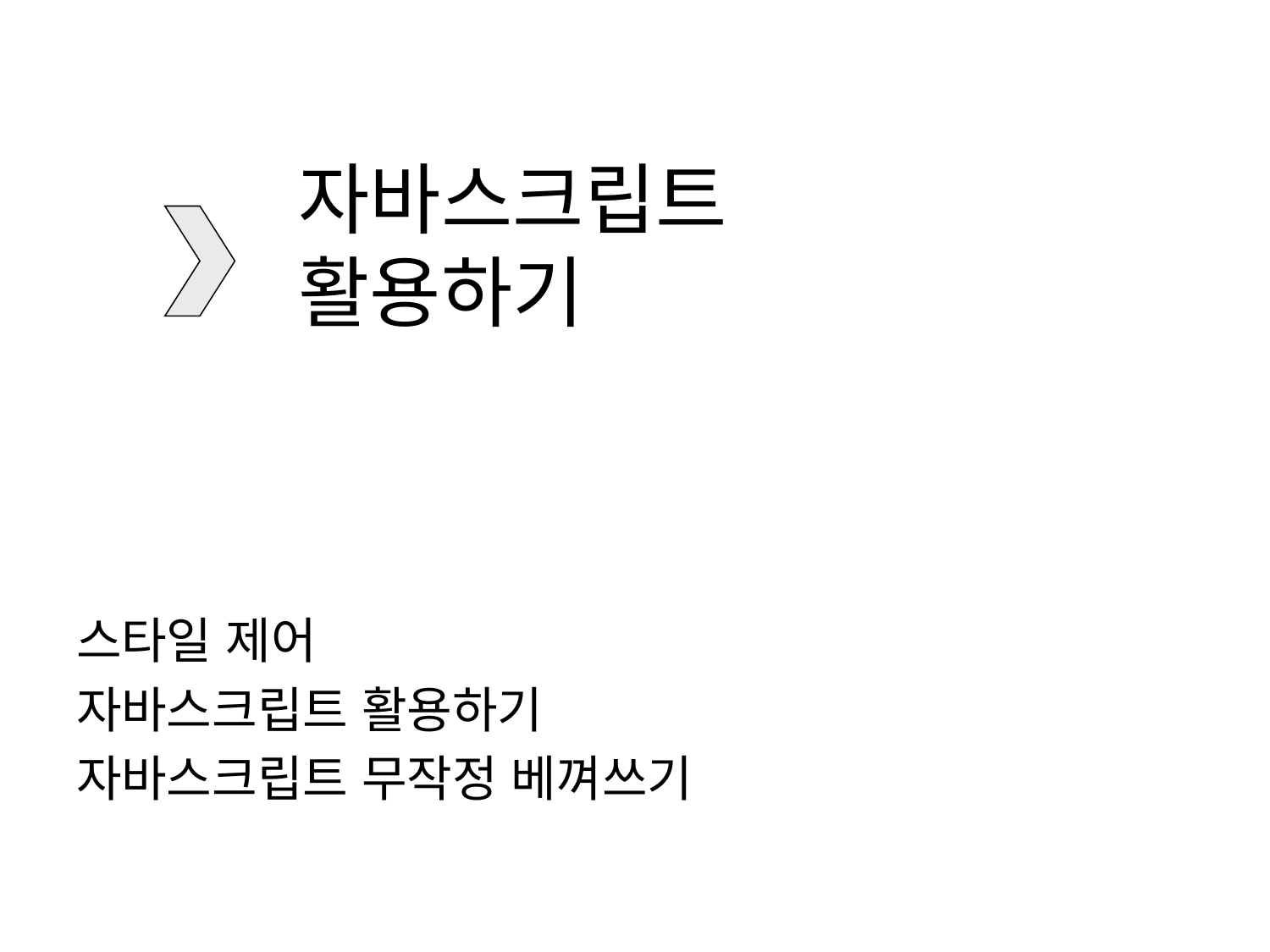

# 자바스크립트 활용하기
스타일 제어
자바스크립트 활용하기
자바스크립트 무작정 베껴쓰기